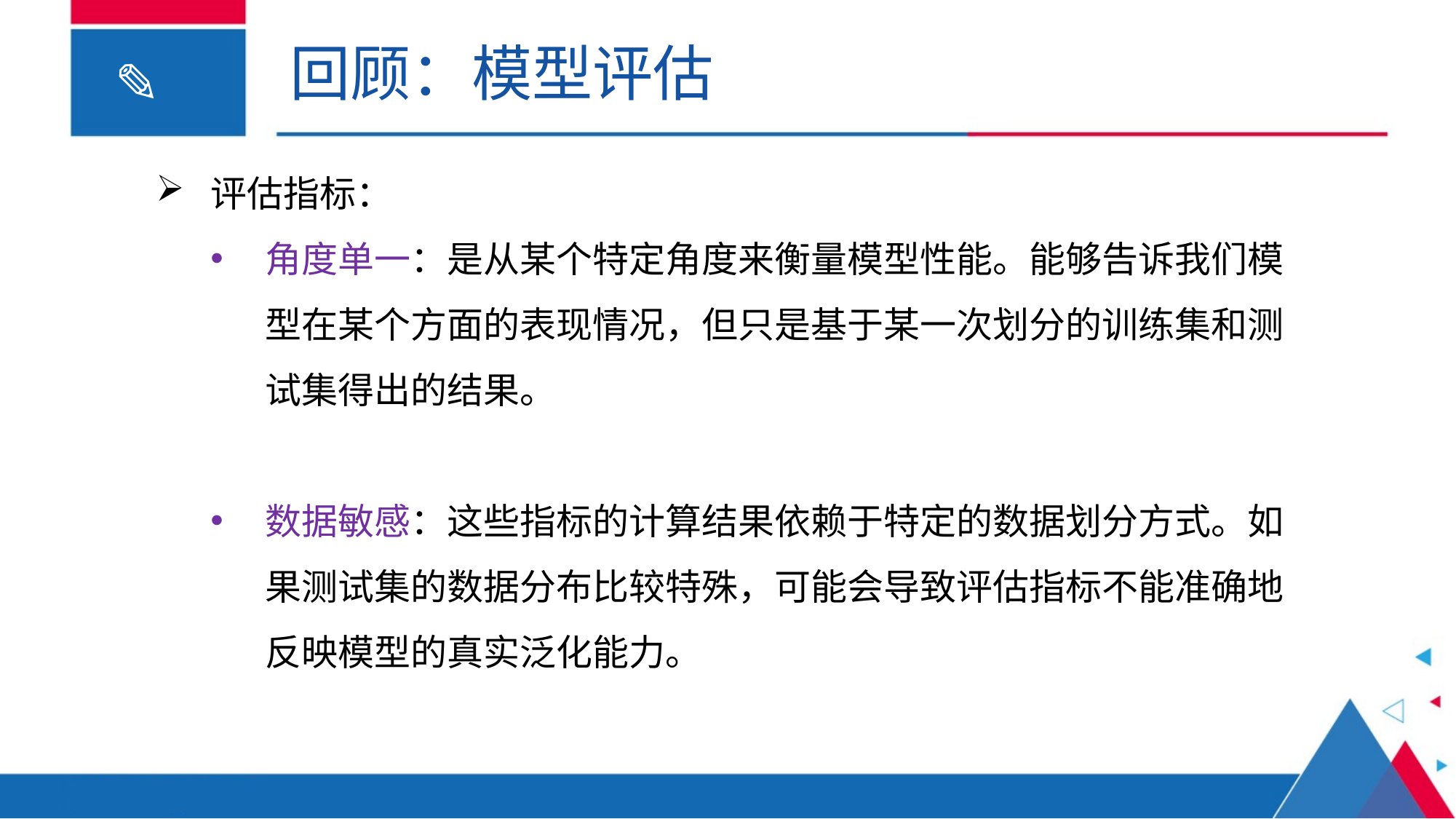

# 回顾：模型评估
评估指标：
角度单一：是从某个特定角度来衡量模型性能。能够告诉我们模型在某个方面的表现情况，但只是基于某一次划分的训练集和测试集得出的结果。

数据敏感：这些指标的计算结果依赖于特定的数据划分方式。如果测试集的数据分布比较特殊，可能会导致评估指标不能准确地反映模型的真实泛化能力。